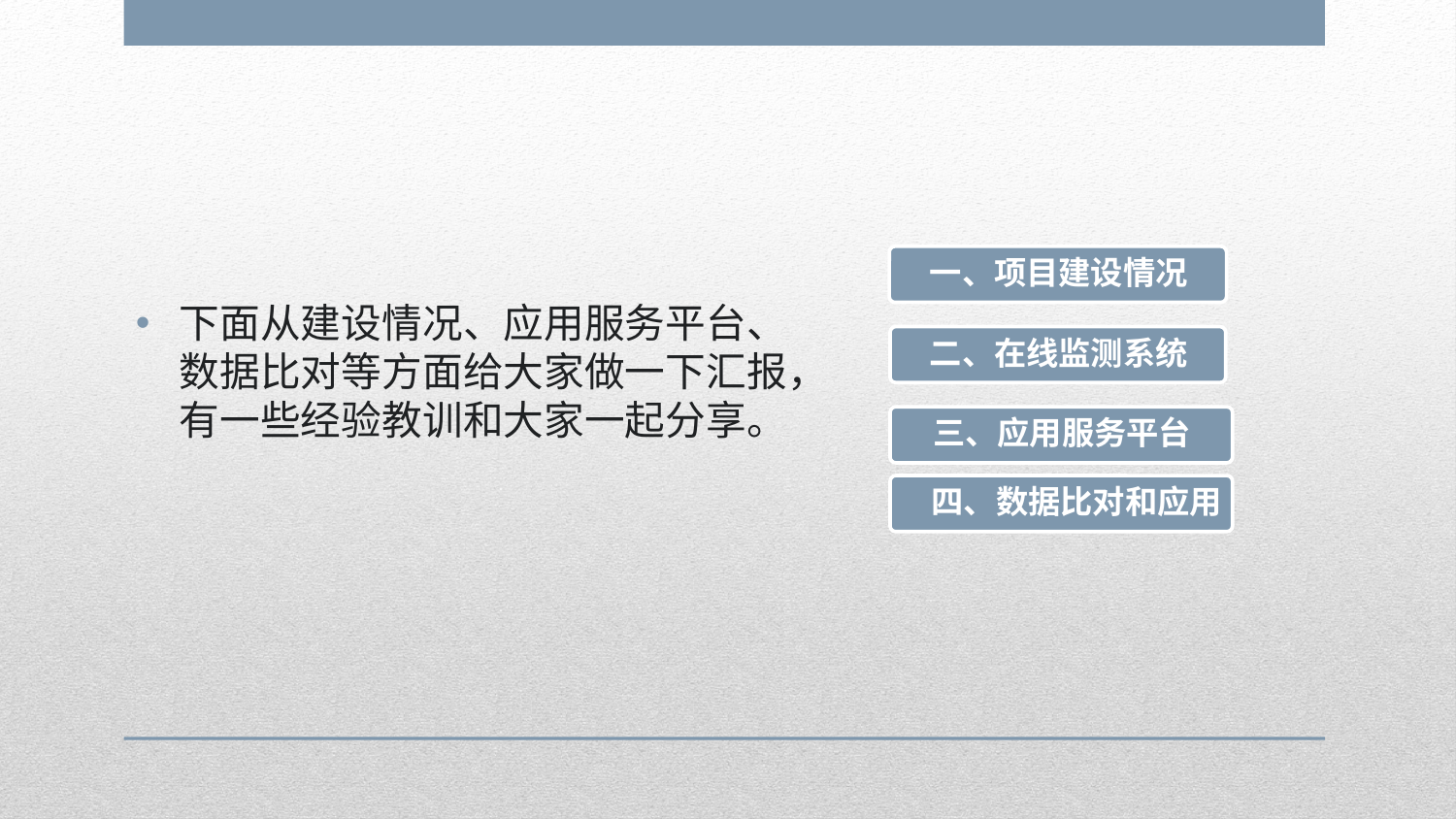

一、项目建设情况
二、在线监测系统
三、应用服务平台
   四、数据比对和应用
下面从建设情况、应用服务平台、数据比对等方面给大家做一下汇报，有一些经验教训和大家一起分享。